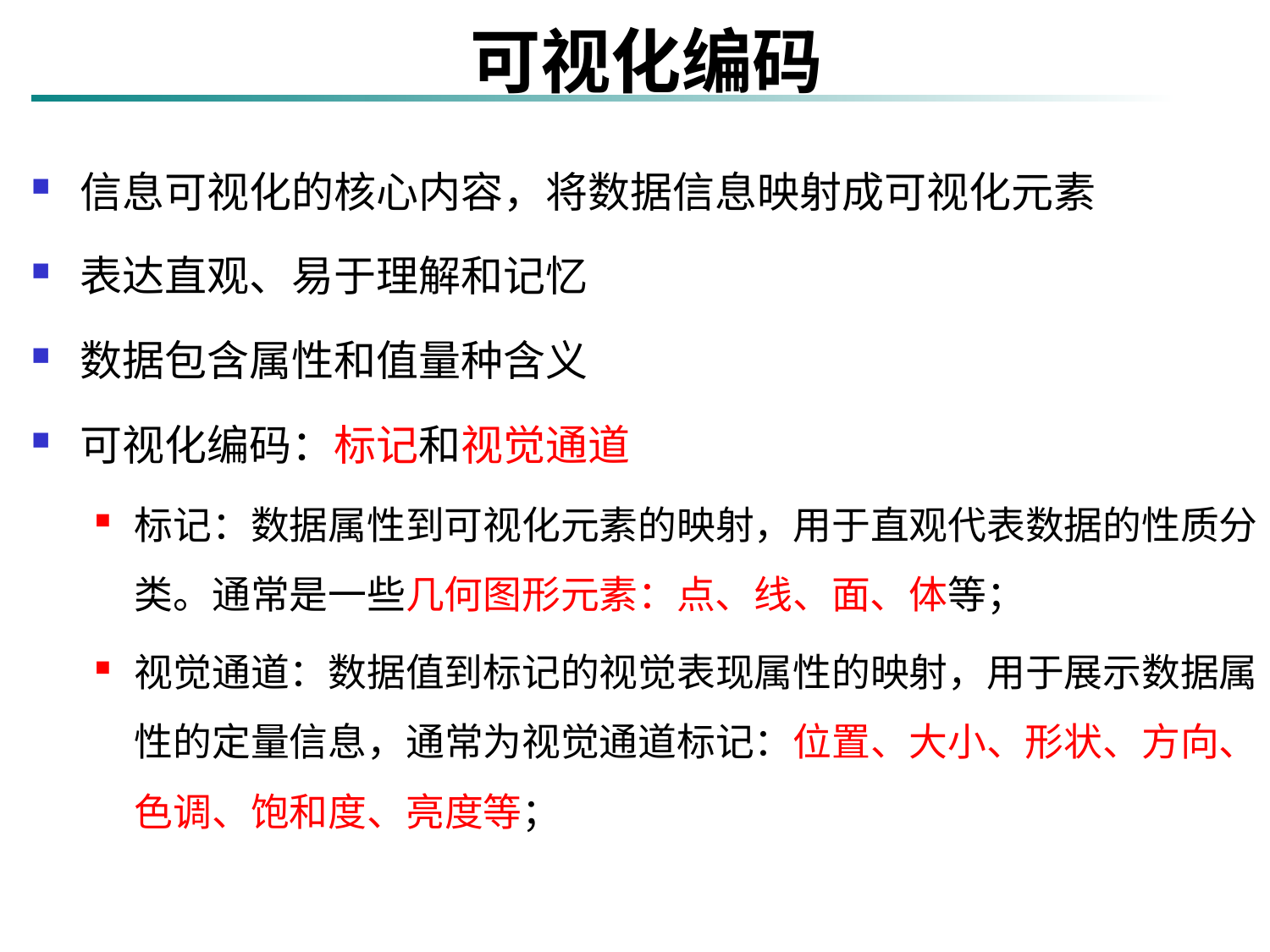

可视化编码
  信息可视化的核心内容，将数据信息映射成可视化元素
  表达直观、易于理解和记忆
  数据包含属性和值量种含义
  可视化编码：标记和视觉通道
标记：数据属性到可视化元素的映射，用于直观代表数据的性质分类。通常是一些几何图形元素：点、线、面、体等；
视觉通道：数据值到标记的视觉表现属性的映射，用于展示数据属性的定量信息，通常为视觉通道标记：位置、大小、形状、方向、色调、饱和度、亮度等；